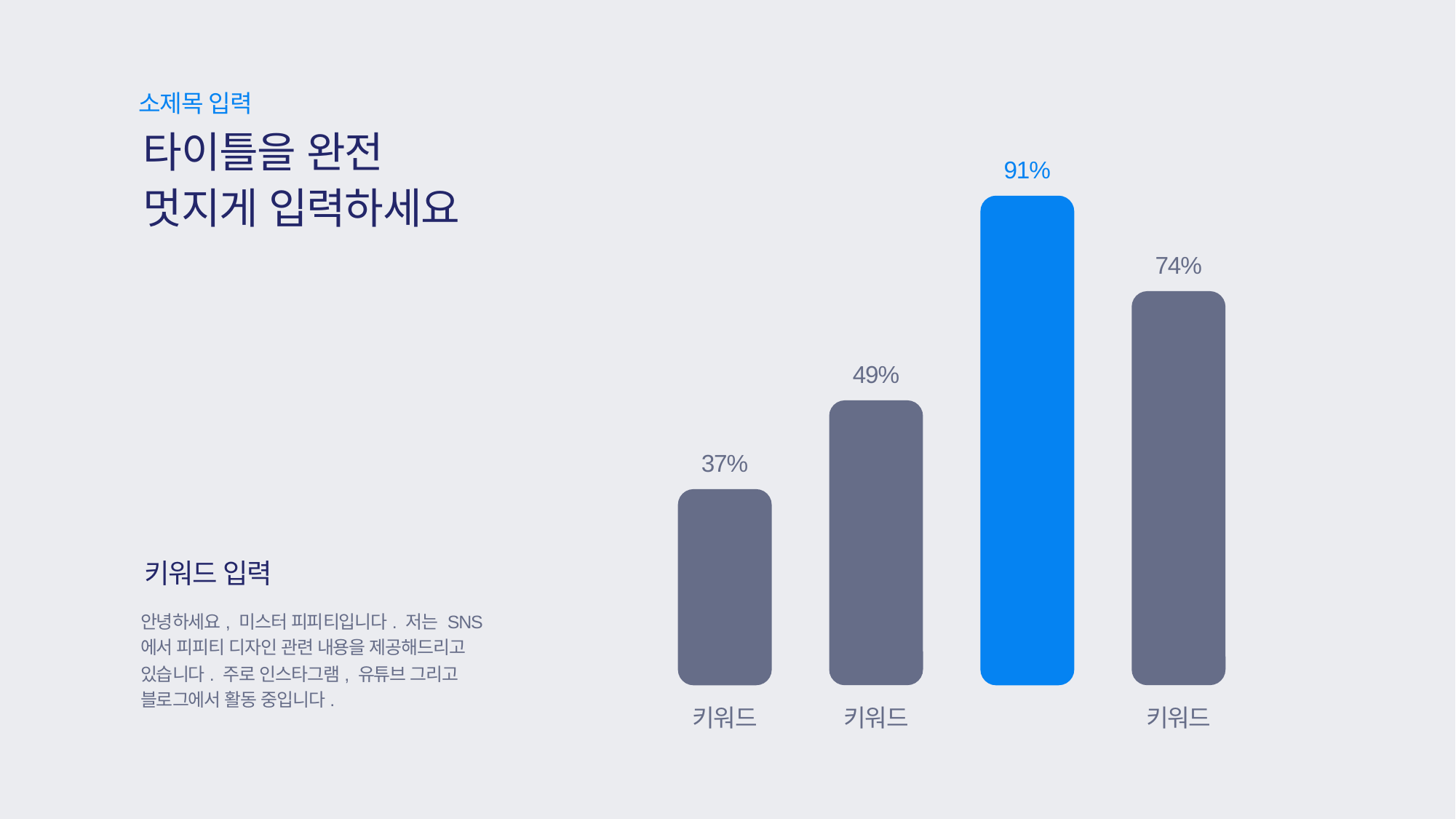

소제목 입력
타이틀을 완전
멋지게 입력하세요

91%

74%

49%

37%

키워드 입력
안녕하세요, 미스터 피피티입니다. 저는 SNS에서 피피티 디자인 관련 내용을 제공해드리고 있습니다. 주로 인스타그램, 유튜브 그리고 블로그에서 활동 중입니다.
키워드
키워드
키워드
키워드